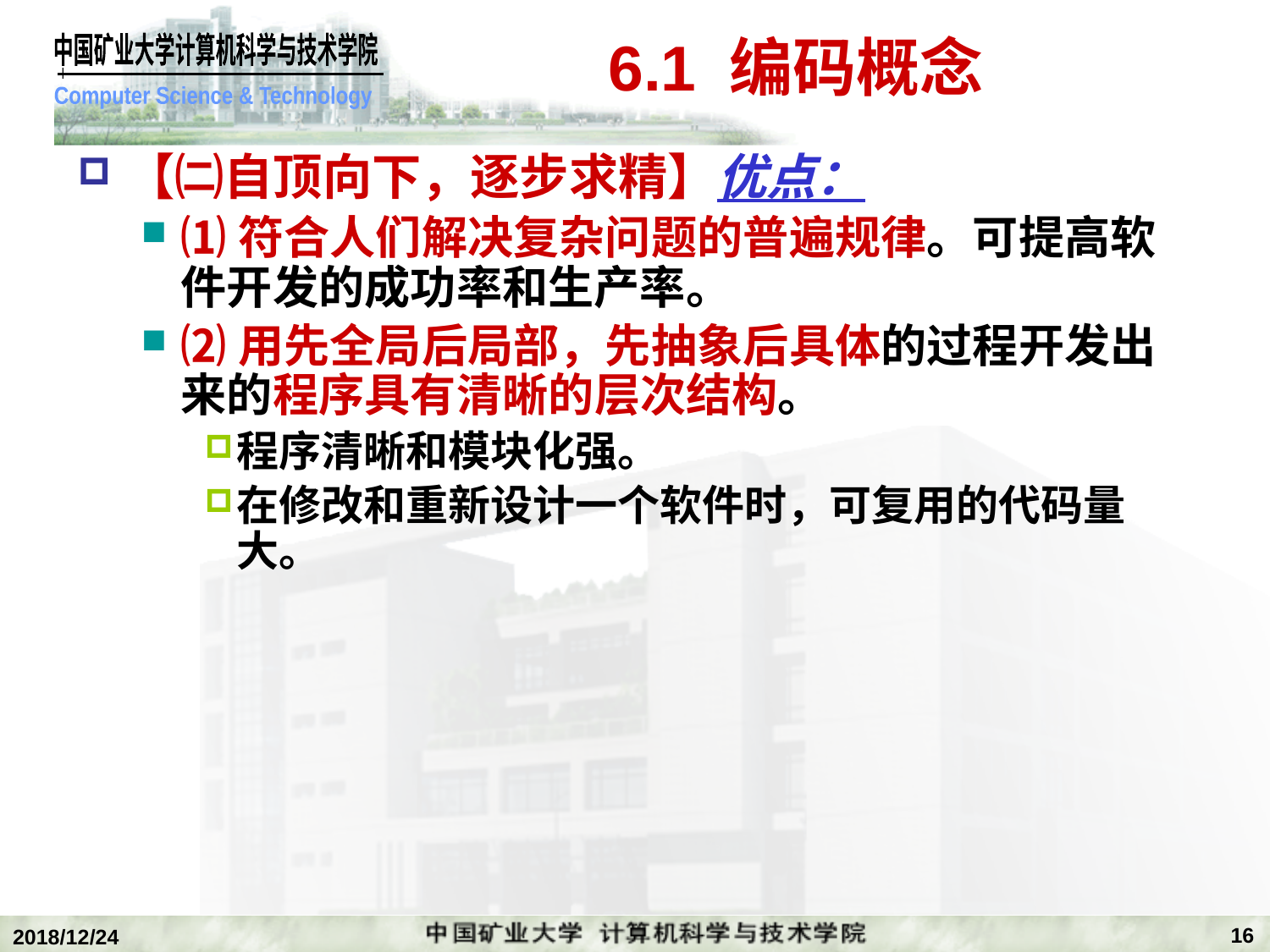

# 6.1 编码概念
【㈡自顶向下，逐步求精】优点：
⑴符合人们解决复杂问题的普遍规律。可提高软件开发的成功率和生产率。
⑵用先全局后局部，先抽象后具体的过程开发出来的程序具有清晰的层次结构。
程序清晰和模块化强。
在修改和重新设计一个软件时，可复用的代码量大。
16
2018/12/24